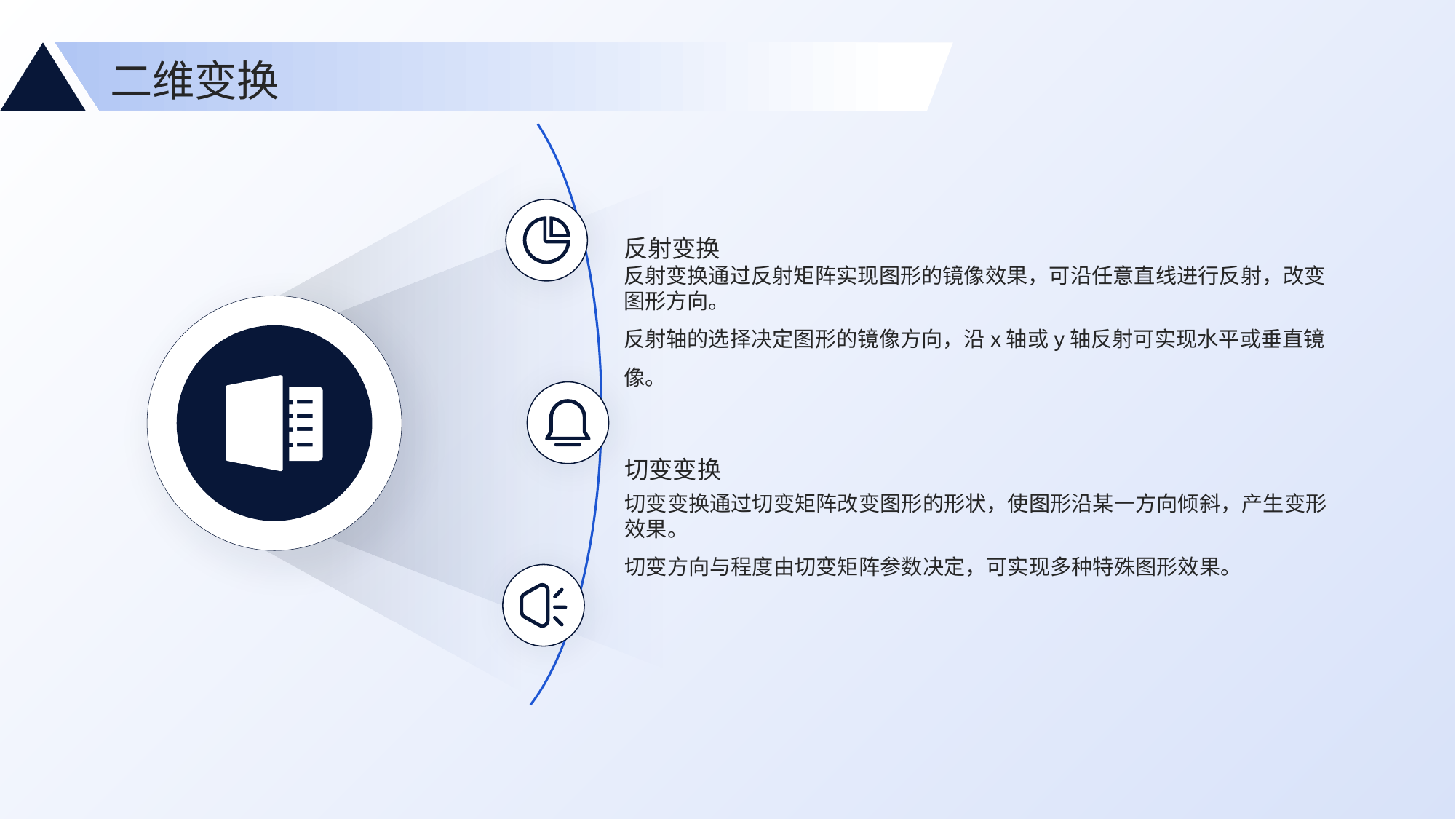

二维变换

反射变换
反射变换通过反射矩阵实现图形的镜像效果，可沿任意直线进行反射，改变图形方向。
反射轴的选择决定图形的镜像方向，沿x轴或y轴反射可实现水平或垂直镜像。

切变变换
切变变换通过切变矩阵改变图形的形状，使图形沿某一方向倾斜，产生变形效果。
切变方向与程度由切变矩阵参数决定，可实现多种特殊图形效果。